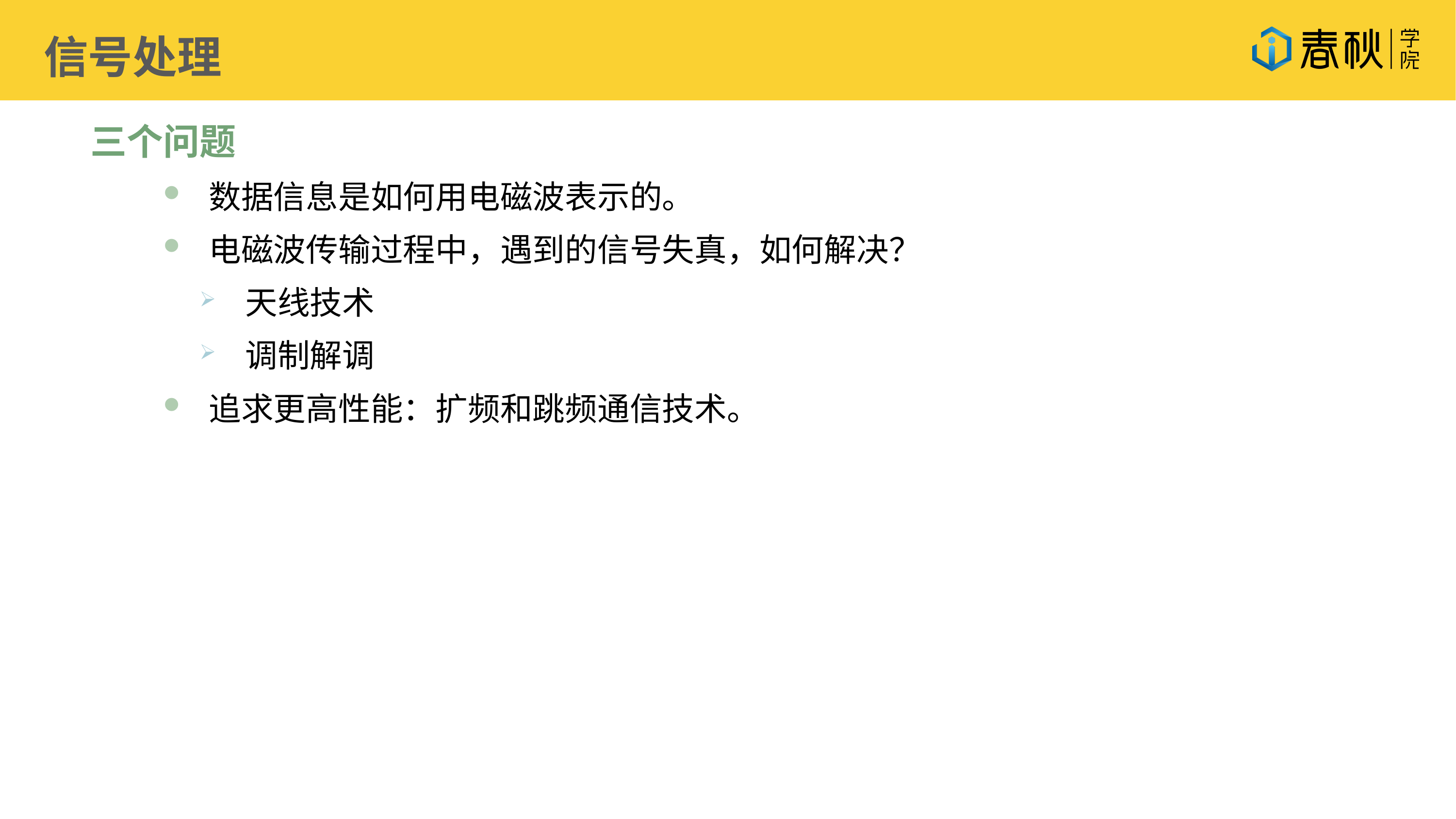

信号处理
三个问题
数据信息是如何用电磁波表示的。
电磁波传输过程中，遇到的信号失真，如何解决？
天线技术
调制解调
追求更高性能：扩频和跳频通信技术。